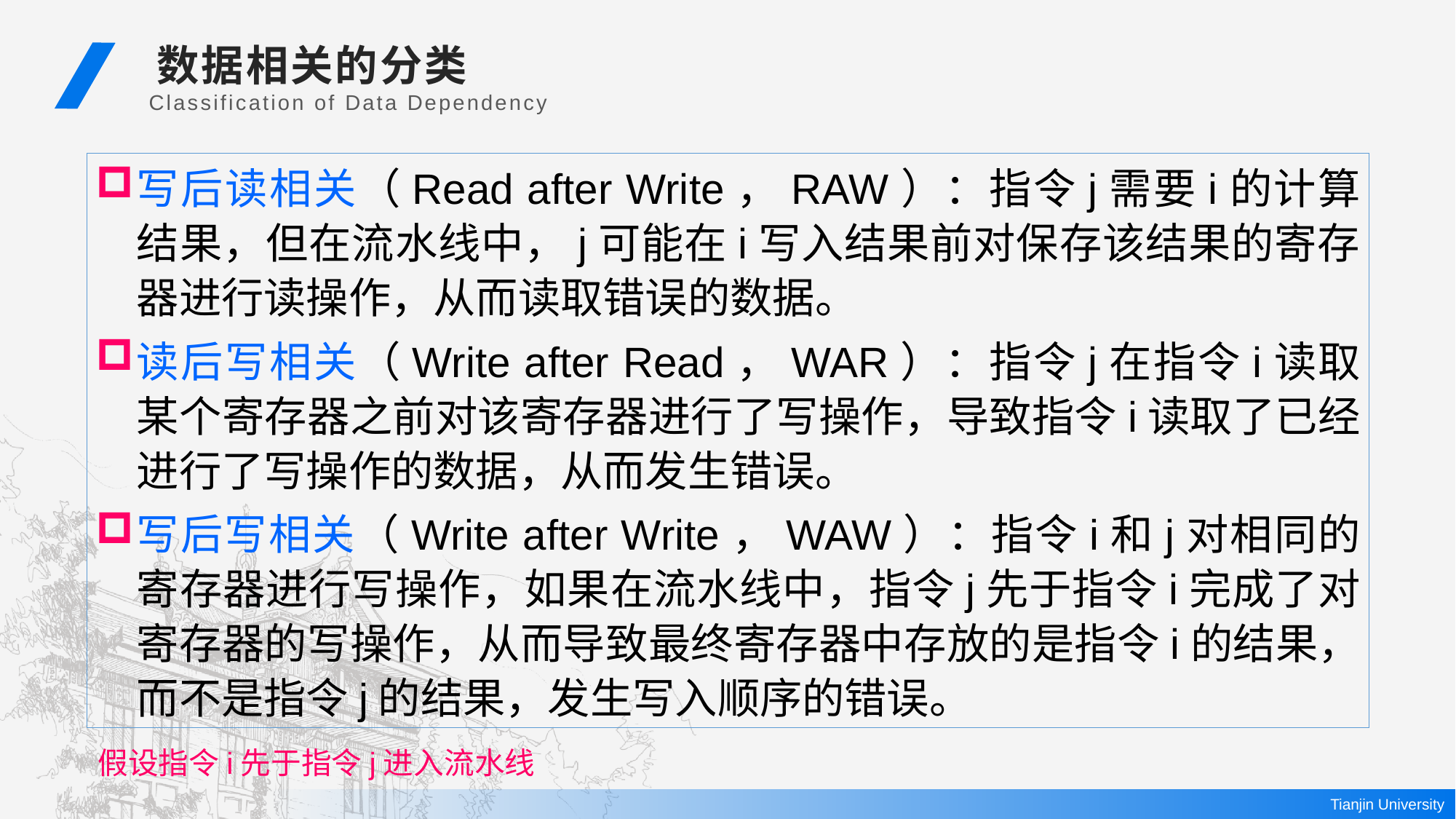

数据相关的分类
Classification of Data Dependency
写后读相关（Read after Write，RAW）：指令j需要i的计算结果，但在流水线中，j可能在i写入结果前对保存该结果的寄存器进行读操作，从而读取错误的数据。
读后写相关（Write after Read，WAR）：指令j在指令i读取某个寄存器之前对该寄存器进行了写操作，导致指令i读取了已经进行了写操作的数据，从而发生错误。
写后写相关（Write after Write，WAW）：指令i和j对相同的寄存器进行写操作，如果在流水线中，指令j先于指令i完成了对寄存器的写操作，从而导致最终寄存器中存放的是指令i的结果，而不是指令j的结果，发生写入顺序的错误。
假设指令i先于指令j进入流水线